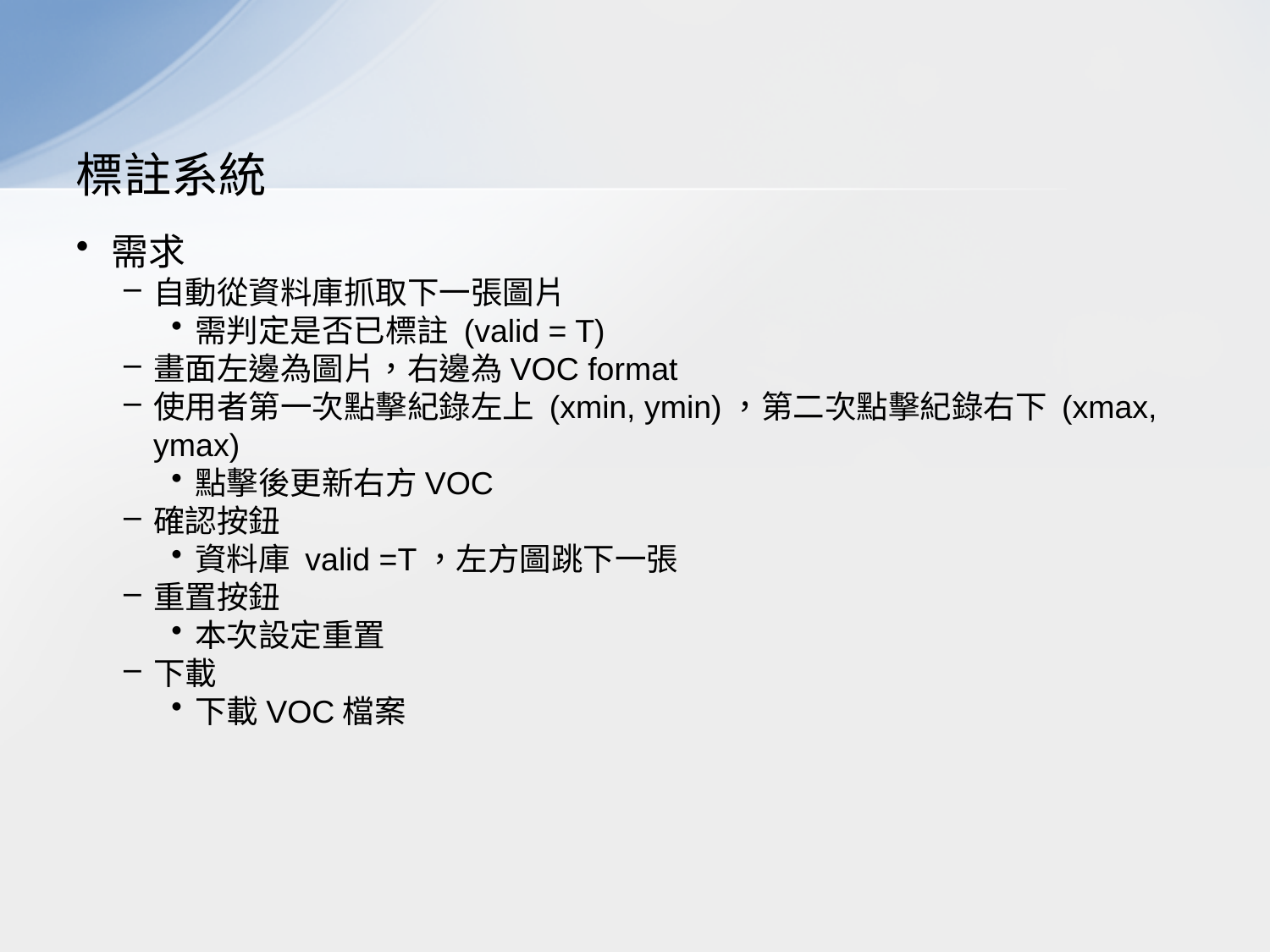

# 標註系統
需求
自動從資料庫抓取下一張圖片
需判定是否已標註 (valid = T)
畫面左邊為圖片，右邊為VOC format
使用者第一次點擊紀錄左上 (xmin, ymin)，第二次點擊紀錄右下 (xmax, ymax)
點擊後更新右方VOC
確認按鈕
資料庫 valid =T，左方圖跳下一張
重置按鈕
本次設定重置
下載
下載VOC檔案